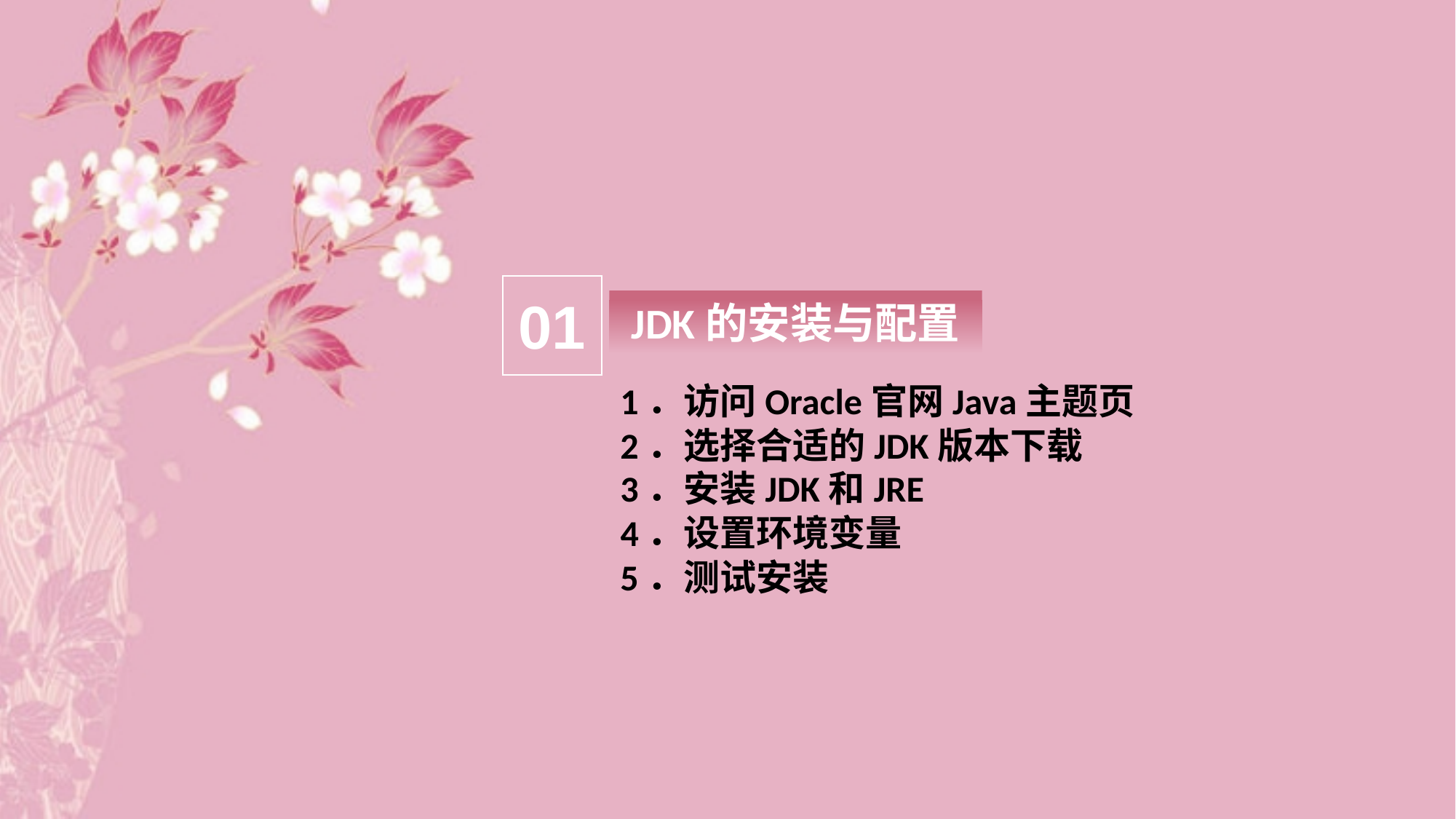

01
JDK的安装与配置
1．访问Oracle官网Java主题页
2．选择合适的JDK版本下载
3．安装JDK和JRE
4．设置环境变量
5．测试安装